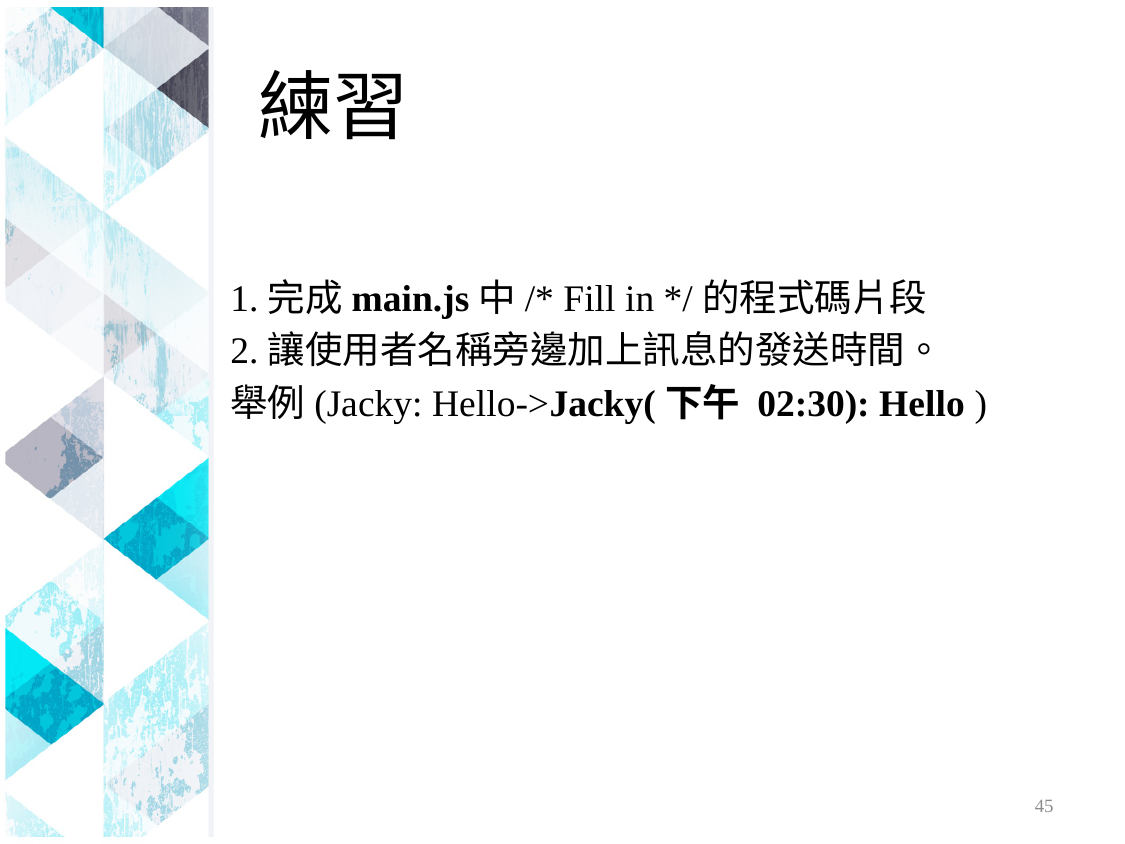

# 練習

1.完成main.js中/* Fill in */的程式碼片段
2.讓使用者名稱旁邊加上訊息的發送時間。
舉例(Jacky: Hello->Jacky(下午 02:30): Hello )

45